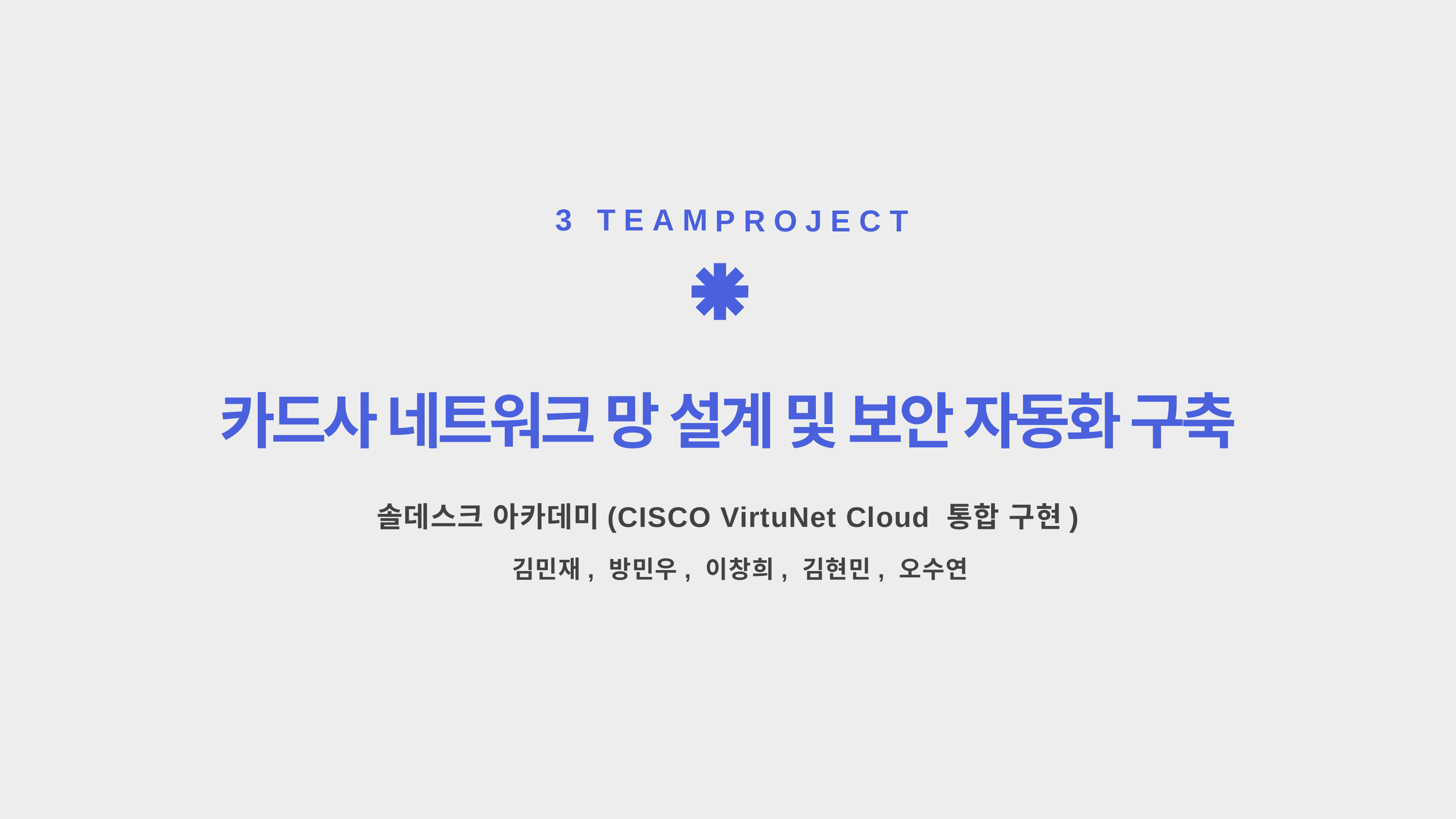

3 TEAM
PROJECT

카드사 네트워크 망 설계 및 보안 자동화 구축
솔데스크 아카데미(CISCO VirtuNet Cloud 통합 구현)
김민재, 방민우, 이창희, 김현민, 오수연